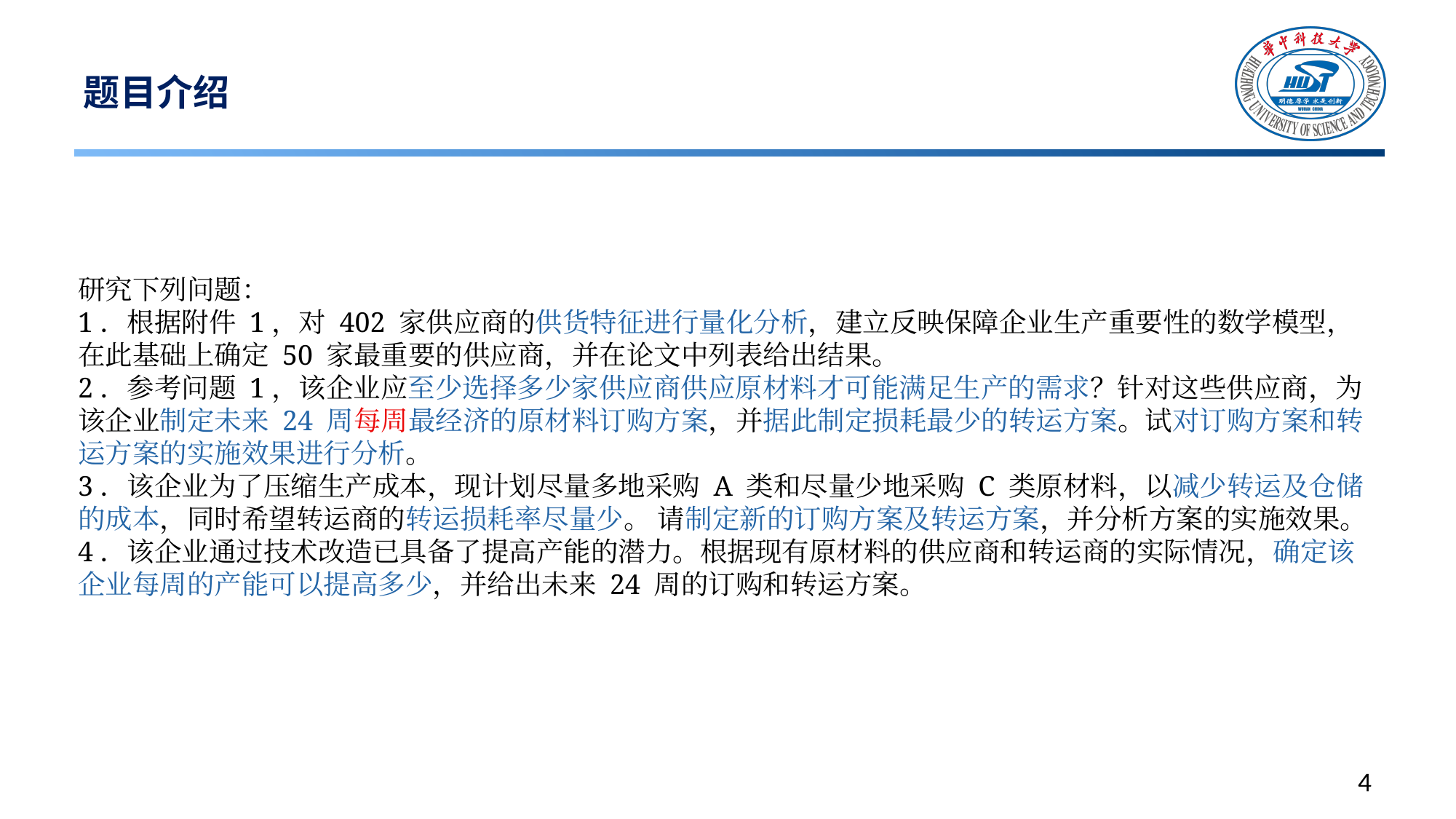

# 题目介绍
研究下列问题：
1．根据附件 1，对 402 家供应商的供货特征进行量化分析，建立反映保障企业生产重要性的数学模型， 在此基础上确定 50 家最重要的供应商，并在论文中列表给出结果。
2．参考问题 1，该企业应至少选择多少家供应商供应原材料才可能满足生产的需求？针对这些供应商，为该企业制定未来 24 周每周最经济的原材料订购方案，并据此制定损耗最少的转运方案。试对订购方案和转运方案的实施效果进行分析。
3．该企业为了压缩生产成本，现计划尽量多地采购 A 类和尽量少地采购 C 类原材料，以减少转运及仓储的成本，同时希望转运商的转运损耗率尽量少。 请制定新的订购方案及转运方案，并分析方案的实施效果。
4．该企业通过技术改造已具备了提高产能的潜力。根据现有原材料的供应商和转运商的实际情况，确定该企业每周的产能可以提高多少，并给出未来 24 周的订购和转运方案。
4